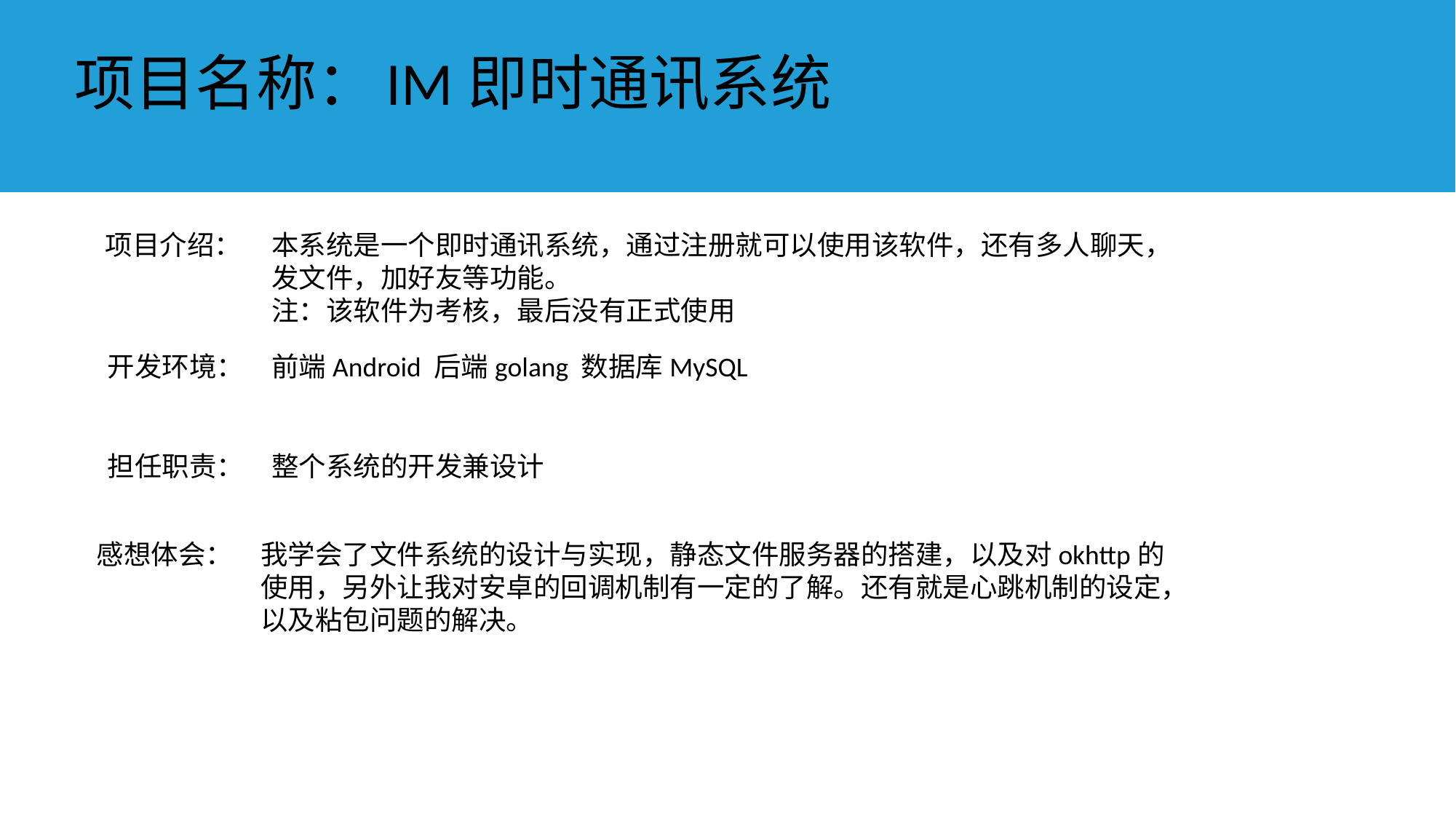

项目名称：
项目名称
IM即时通讯系统
项目介绍：
本系统是一个即时通讯系统，通过注册就可以使用该软件，还有多人聊天，发文件，加好友等功能。
注：该软件为考核，最后没有正式使用
开发环境：
前端Android 后端golang 数据库MySQL
担任职责：
整个系统的开发兼设计
感想体会：
我学会了文件系统的设计与实现，静态文件服务器的搭建，以及对okhttp的使用，另外让我对安卓的回调机制有一定的了解。还有就是心跳机制的设定，以及粘包问题的解决。